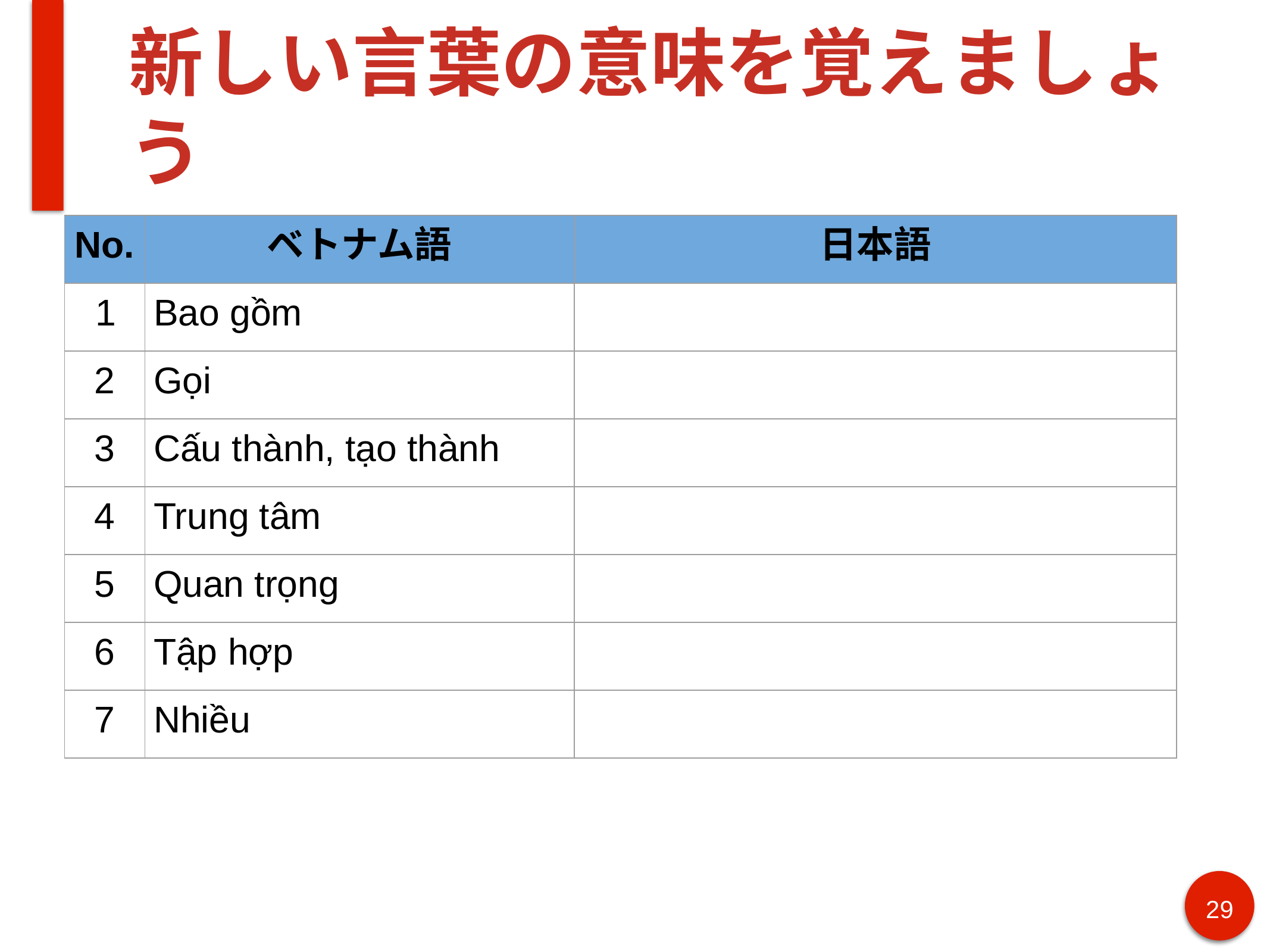

# 新しい言葉の意味を覚えましょう
| No. | ベトナム語 | 日本語 |
| --- | --- | --- |
| 1 | Bao gồm |  |
| 2 | Gọi |  |
| 3 | Cấu thành, tạo thành |  |
| 4 | Trung tâm |  |
| 5 | Quan trọng |  |
| 6 | Tập hợp |  |
| 7 | Nhiều |  |
29